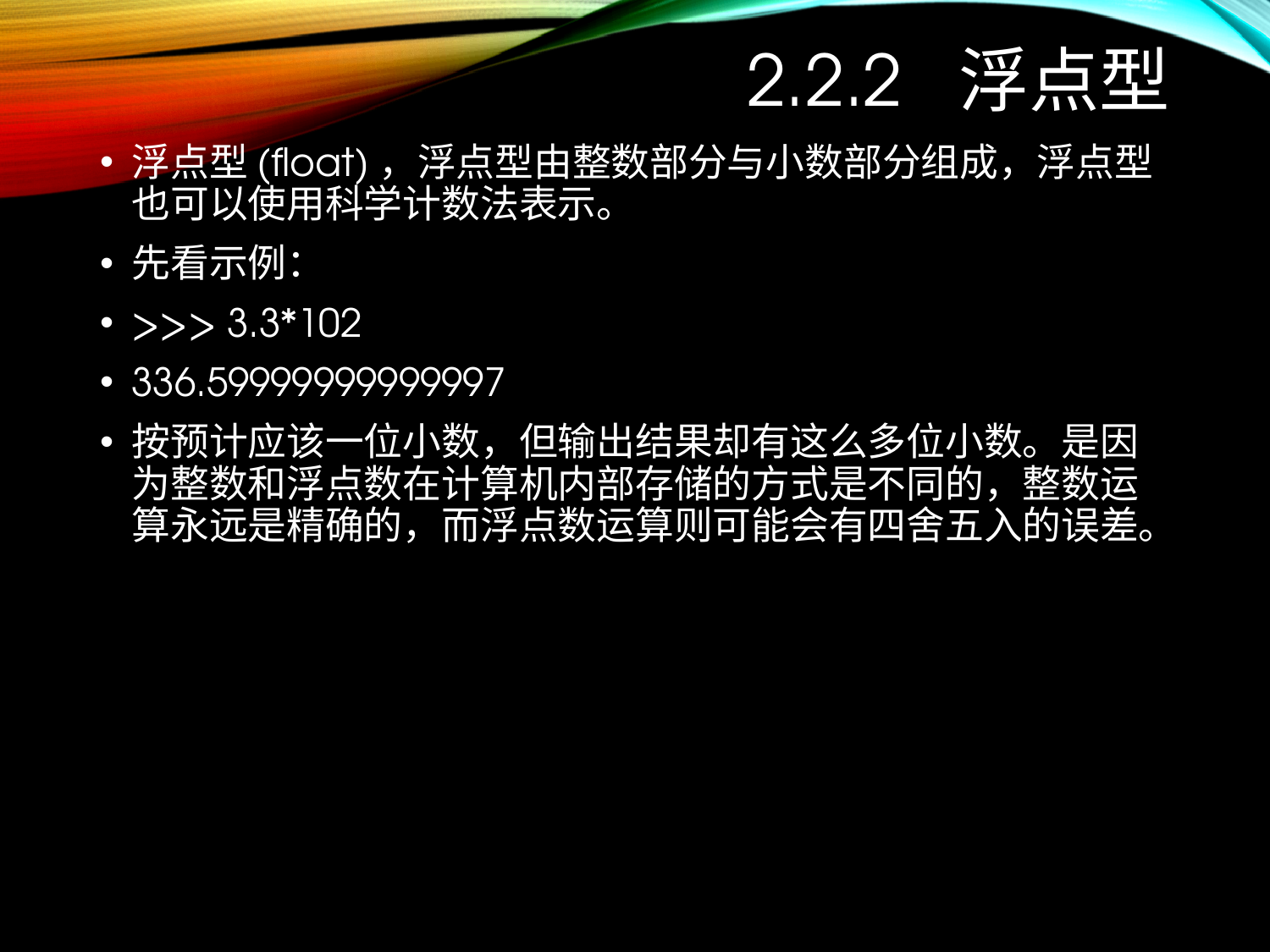

# 2.2.2  浮点型
浮点型(float)，浮点型由整数部分与小数部分组成，浮点型也可以使用科学计数法表示。
先看示例：
>>> 3.3*102
336.59999999999997
按预计应该一位小数，但输出结果却有这么多位小数。是因为整数和浮点数在计算机内部存储的方式是不同的，整数运算永远是精确的，而浮点数运算则可能会有四舍五入的误差。